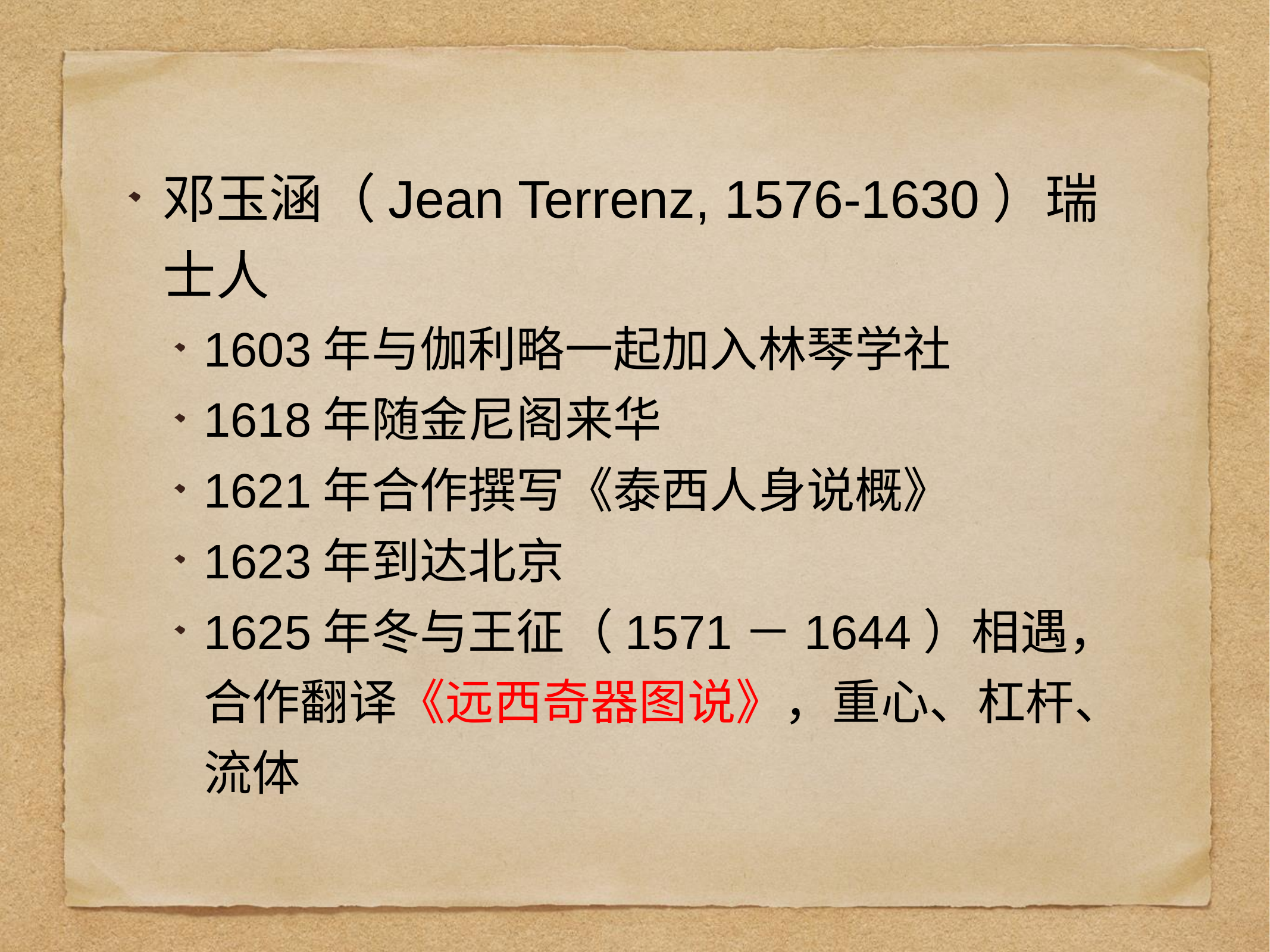

邓玉涵（Jean Terrenz, 1576-1630）瑞士人
1603年与伽利略一起加入林琴学社
1618年随金尼阁来华
1621年合作撰写《泰西人身说概》
1623年到达北京
1625年冬与王征（1571－1644）相遇，合作翻译《远西奇器图说》，重心、杠杆、流体